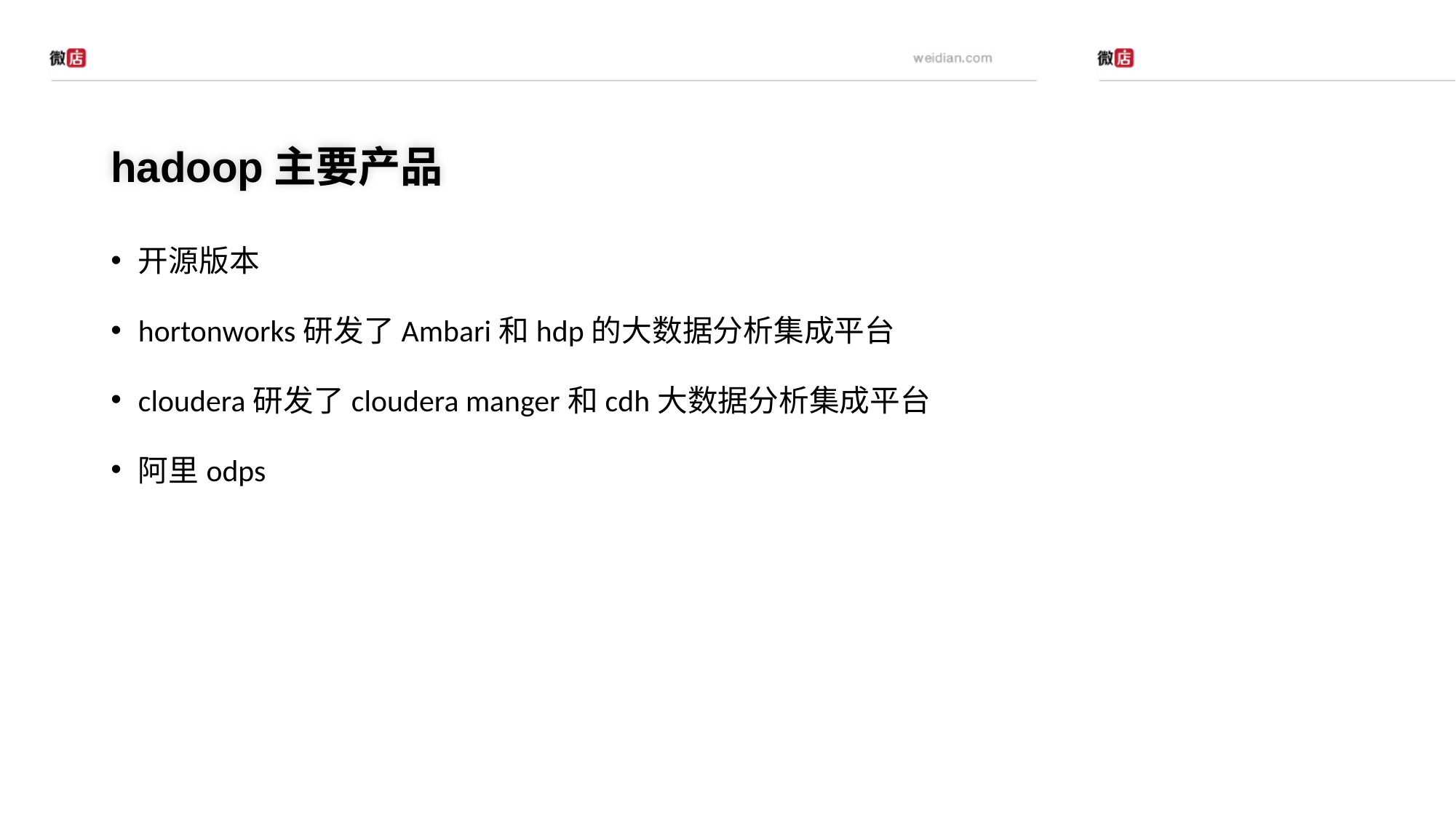

hadoop主要产品
开源版本
hortonworks研发了Ambari和hdp的大数据分析集成平台
cloudera研发了cloudera manger和cdh大数据分析集成平台
阿里odps